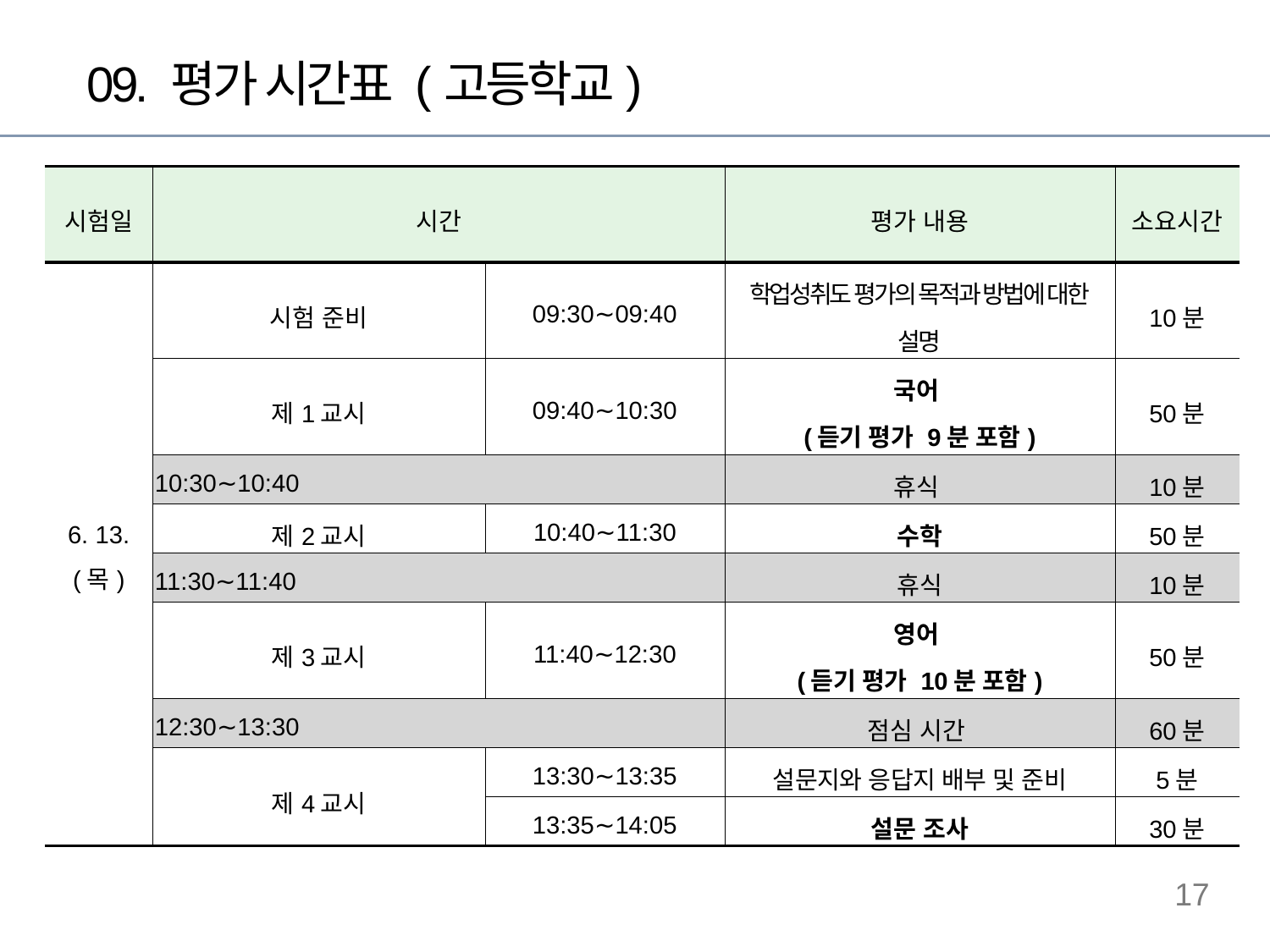

09. 평가 시간표 (고등학교)
| 시험일 | 시간 |  | 평가 내용 | 소요시간 |
| --- | --- | --- | --- | --- |
| 6. 13. (목) | 시험 준비 | 09:30∼09:40 | 학업성취도 평가의 목적과 방법에 대한 설명 | 10분 |
|  | 제1교시 | 09:40∼10:30 | 국어 (듣기 평가 9분 포함) | 50분 |
|  | 10:30∼10:40 |  | 휴식 | 10분 |
|  | 제2교시 | 10:40∼11:30 | 수학 | 50분 |
|  | 11:30∼11:40 |  | 휴식 | 10분 |
|  | 제3교시 | 11:40∼12:30 | 영어 (듣기 평가 10분 포함) | 50분 |
|  | 12:30∼13:30 |  | 점심 시간 | 60분 |
|  | 제4교시 | 13:30∼13:35 | 설문지와 응답지 배부 및 준비 | 5분 |
|  |  | 13:35∼14:05 | 설문 조사 | 30분 |

17